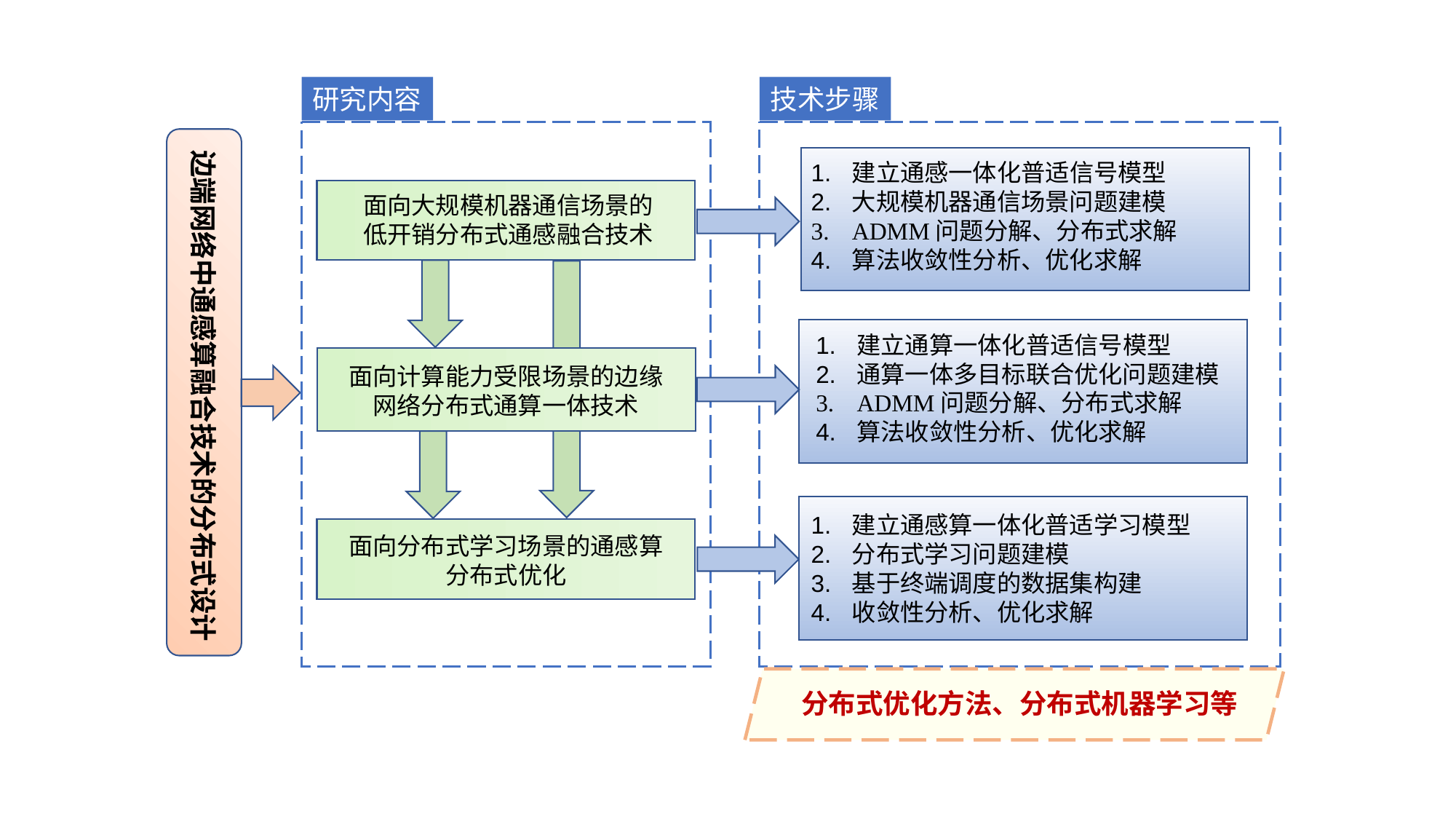

研究内容
技术步骤

边端网络中通感算融合技术的分布式设计

建立通感一体化普适信号模型
大规模机器通信场景问题建模
ADMM问题分解、分布式求解
算法收敛性分析、优化求解

面向大规模机器通信场景的低开销分布式通感融合技术

建立通算一体化普适信号模型
通算一体多目标联合优化问题建模
ADMM问题分解、分布式求解
算法收敛性分析、优化求解

面向计算能力受限场景的边缘网络分布式通算一体技术

建立通感算一体化普适学习模型
分布式学习问题建模
基于终端调度的数据集构建
收敛性分析、优化求解

面向分布式学习场景的通感算分布式优化

分布式优化方法、分布式机器学习等